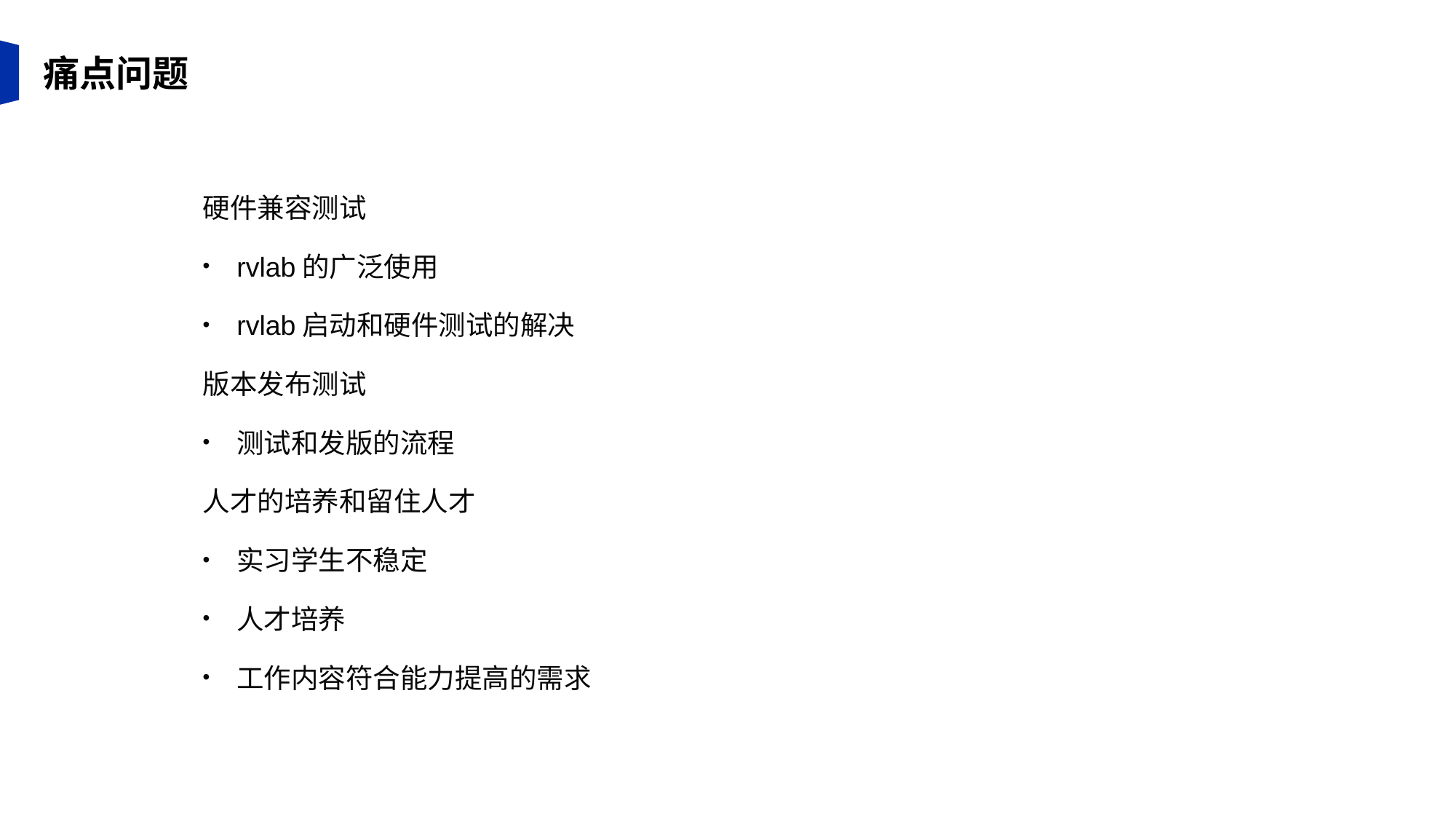

痛点问题

硬件兼容测试
rvlab的广泛使用
rvlab启动和硬件测试的解决
版本发布测试
测试和发版的流程
人才的培养和留住人才
实习学生不稳定
人才培养
工作内容符合能力提高的需求